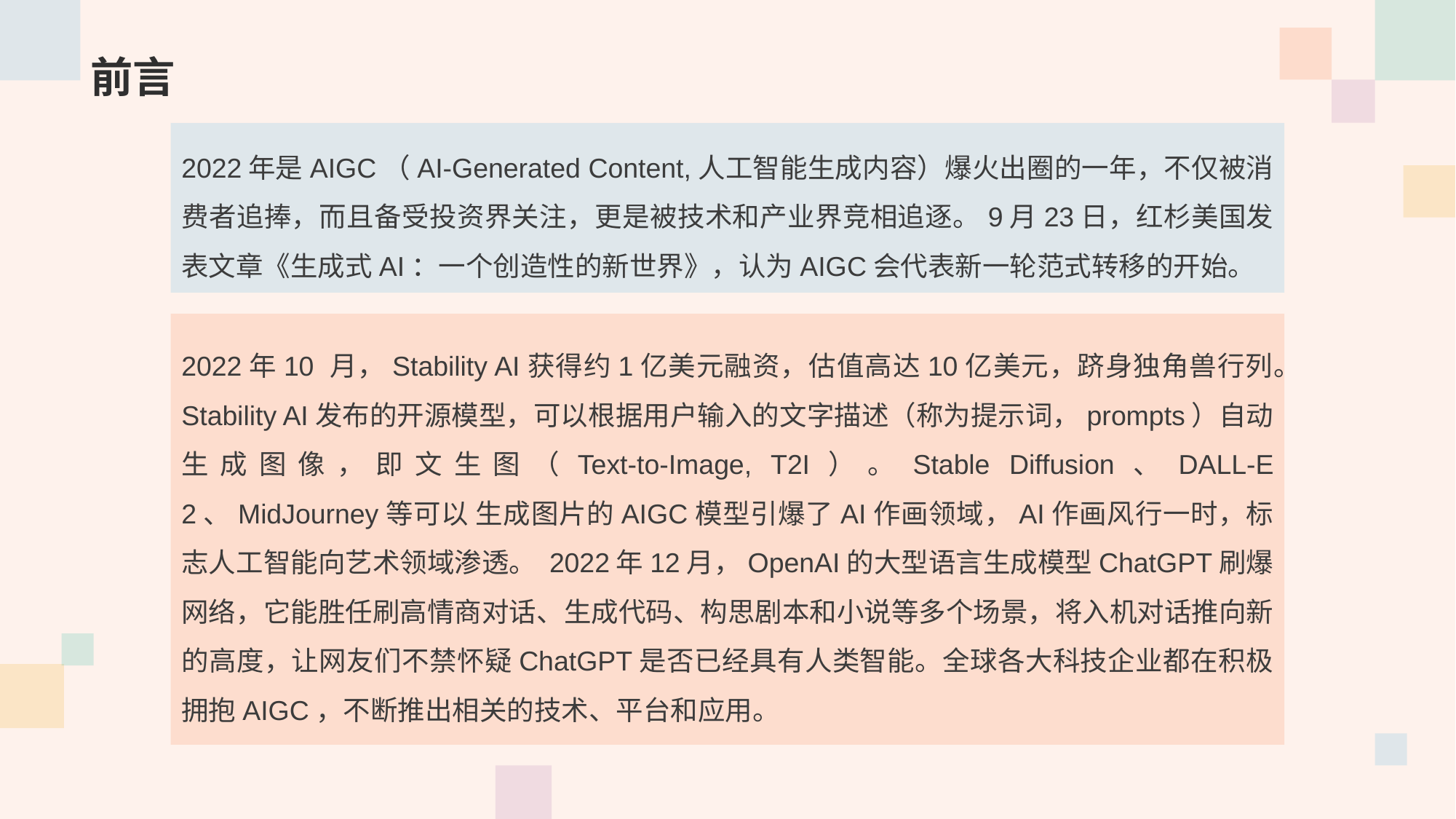

前言
2022年是AIGC（AI-Generated Content,人工智能生成内容）爆火出圈的一年，不仅被消费者追捧，而且备受投资界关注，更是被技术和产业界竞相追逐。9月23日，红杉美国发表文章《生成式AI：一个创造性的新世界》，认为AIGC会代表新一轮范式转移的开始。
2022年10 月，Stability AI获得约1亿美元融资，估值高达10亿美元，跻身独角兽行列。Stability AI发布的开源模型，可以根据用户输入的文字描述（称为提示词，prompts）自动生成图像，即文生图（Text-to-Image, T2I）。Stable Diffusion、DALL-E 2、MidJourney等可以 生成图片的AIGC模型引爆了AI作画领域，AI作画风行一时，标志人工智能向艺术领域渗透。 2022年12月，OpenAI的大型语言生成模型ChatGPT刷爆网络，它能胜任刷高情商对话、生成代码、构思剧本和小说等多个场景，将入机对话推向新的高度，让网友们不禁怀疑ChatGPT是否已经具有人类智能。全球各大科技企业都在积极拥抱AIGC，不断推出相关的技术、平台和应用。